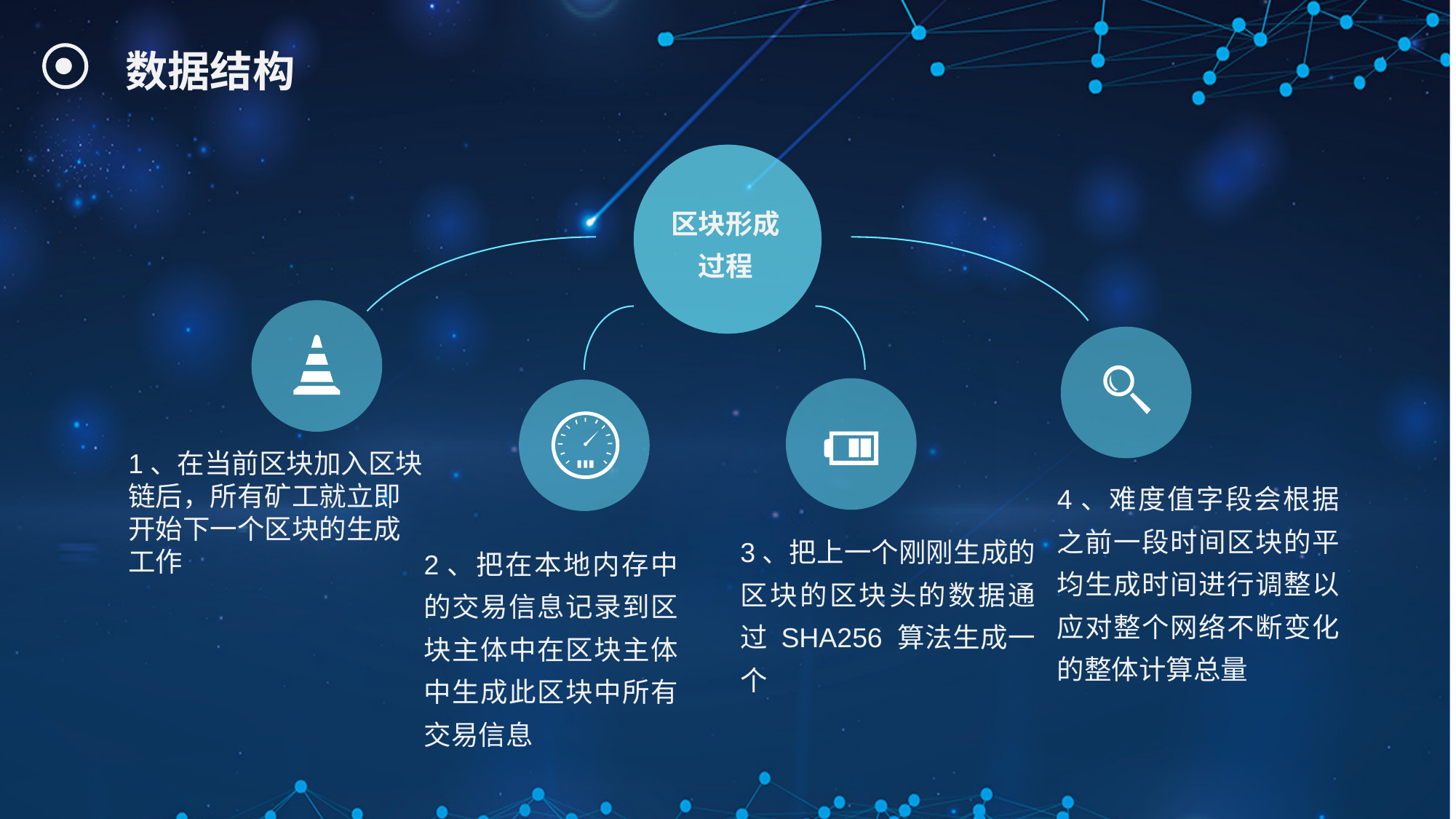

# 数据结构

区块形成
过程

1、在当前区块加入区块链后，所有矿工就立即开始下一个区块的生成工作
4、难度值字段会根据之前一段时间区块的平均生成时间进行调整以应对整个网络不断变化的整体计算总量

3、把上一个刚刚生成的区块的区块头的数据通过 SHA256 算法生成一个
2、把在本地内存中的交易信息记录到区块主体中在区块主体中生成此区块中所有交易信息